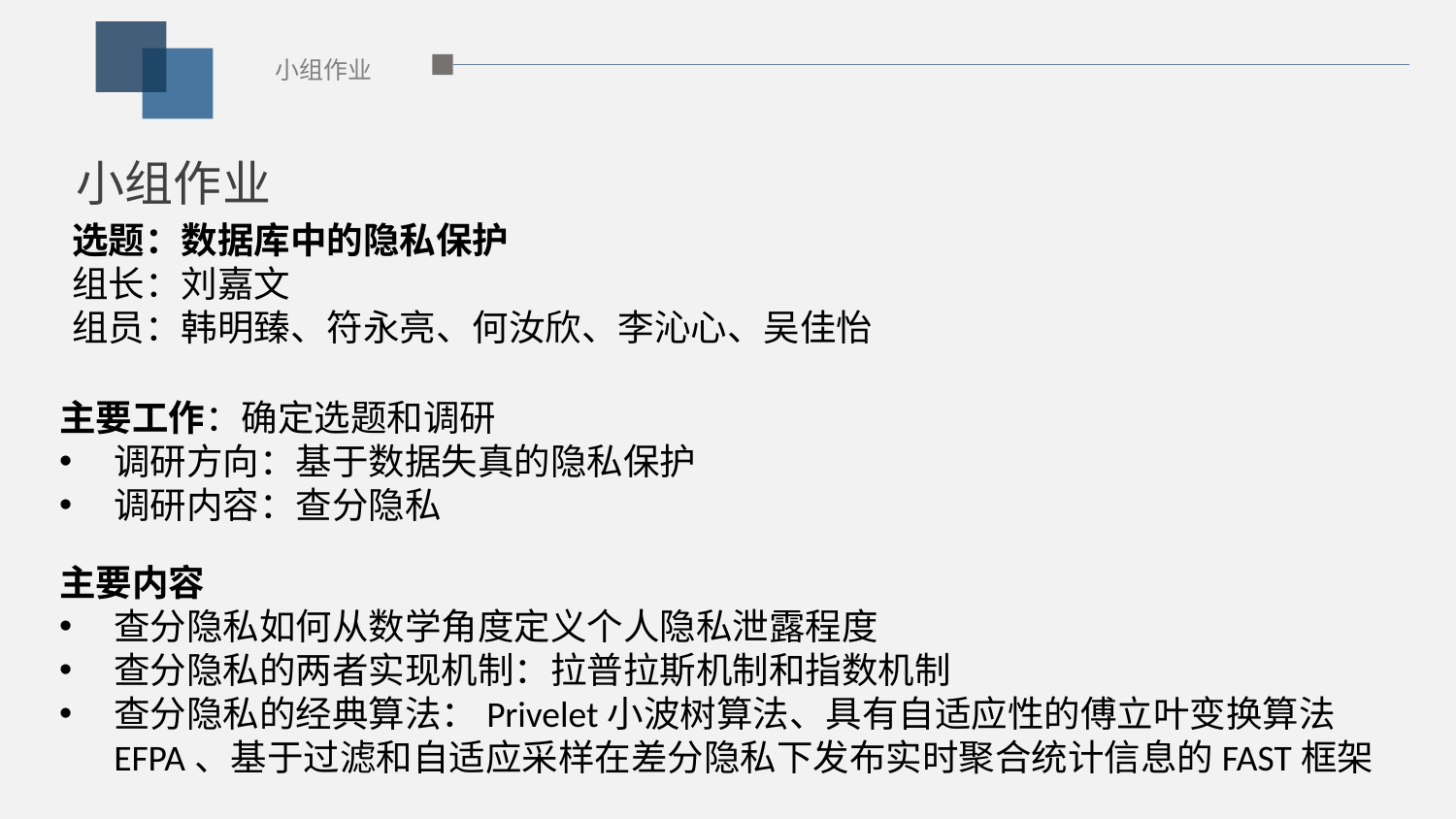

小组作业

小组作业
选题：数据库中的隐私保护
组长：刘嘉文
组员：韩明臻、符永亮、何汝欣、李沁心、吴佳怡
主要工作：确定选题和调研
调研方向：基于数据失真的隐私保护
调研内容：查分隐私
主要内容
查分隐私如何从数学角度定义个人隐私泄露程度
查分隐私的两者实现机制：拉普拉斯机制和指数机制
查分隐私的经典算法：Privelet小波树算法、具有自适应性的傅立叶变换算法EFPA、基于过滤和自适应采样在差分隐私下发布实时聚合统计信息的FAST框架